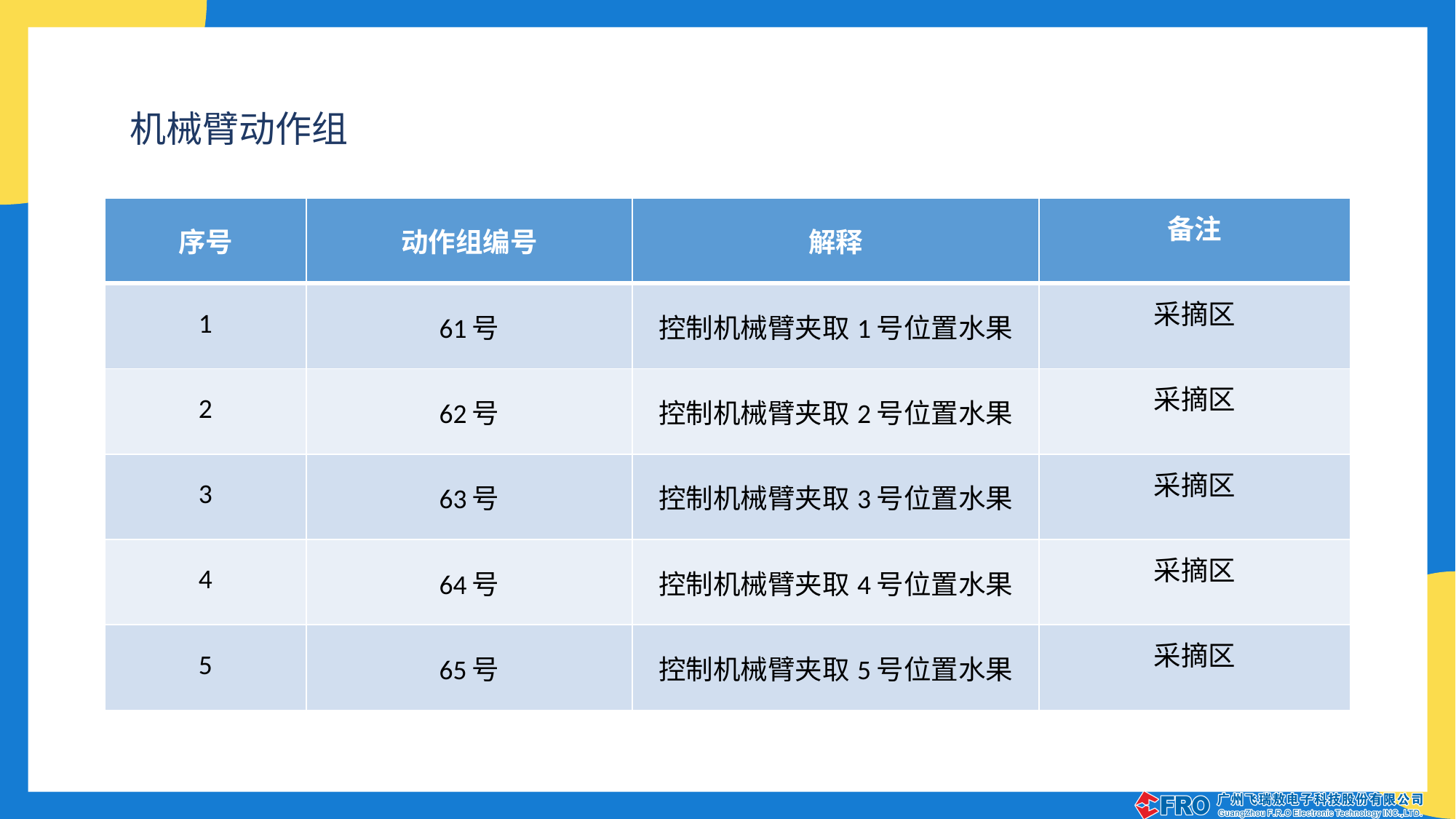

机械臂动作组
| 序号 | 动作组编号 | 解释 | 备注 |
| --- | --- | --- | --- |
| 1 | 61号 | 控制机械臂夹取1号位置水果 | 采摘区 |
| 2 | 62号 | 控制机械臂夹取2号位置水果 | 采摘区 |
| 3 | 63号 | 控制机械臂夹取3号位置水果 | 采摘区 |
| 4 | 64号 | 控制机械臂夹取4号位置水果 | 采摘区 |
| 5 | 65号 | 控制机械臂夹取5号位置水果 | 采摘区 |